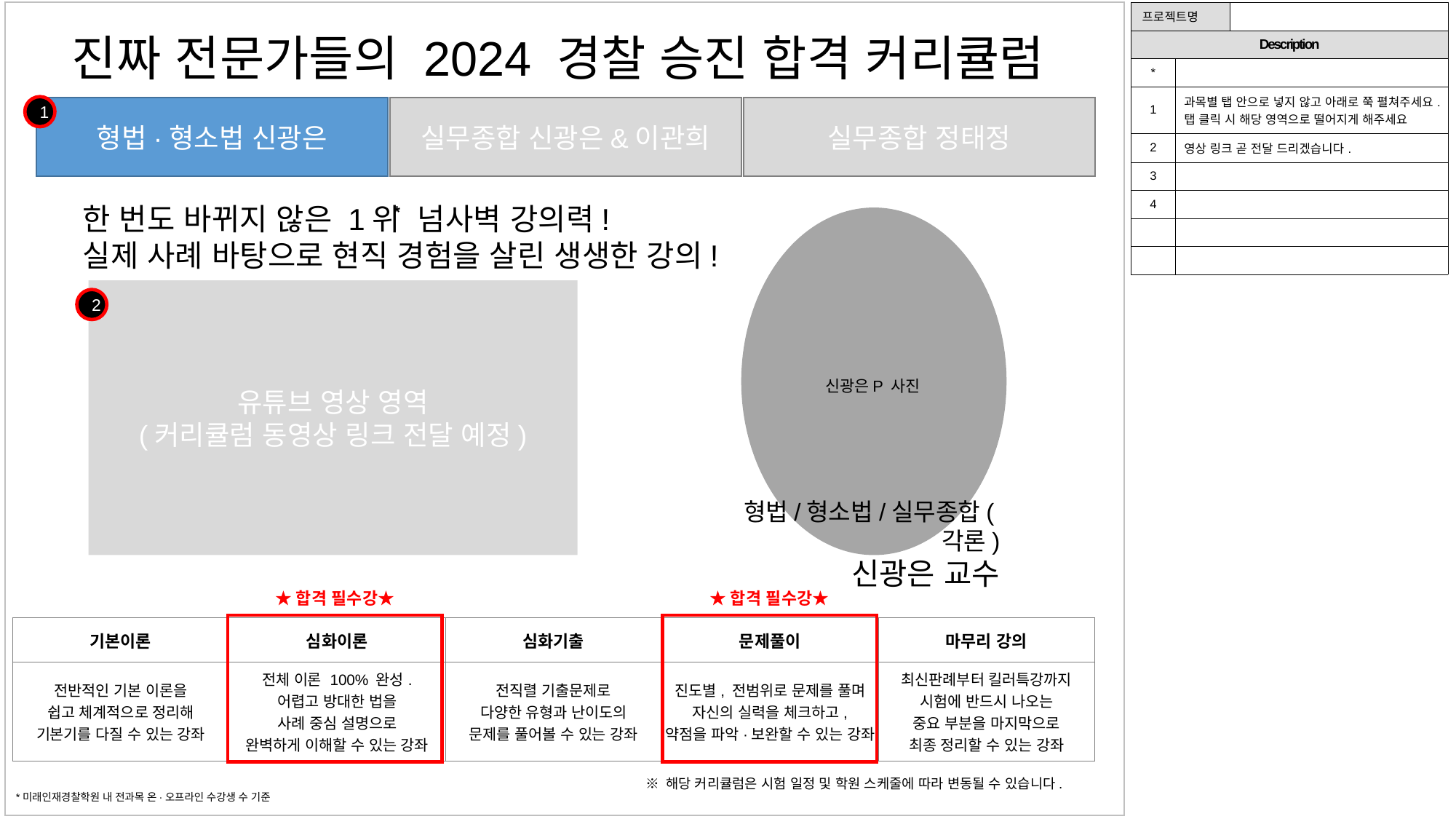

| 프로젝트명 |  |  |
| --- | --- | --- |
| Description |  |  |
| \* |  |  |
| 1 | 과목별 탭 안으로 넣지 않고 아래로 쭉 펼쳐주세요. 탭 클릭 시 해당 영역으로 떨어지게 해주세요 |  |
| 2 | 영상 링크 곧 전달 드리겠습니다. |  |
| 3 |  |  |
| 4 |  |  |
|  |  |  |
|  |  |  |
진짜 전문가들의 2024 경찰 승진 합격 커리큘럼
1
실무종합 신광은&이관희
실무종합 정태정
형법·형소법 신광은
한 번도 바뀌지 않은 1위  넘사벽 강의력!
실제 사례 바탕으로 현직 경험을 살린 생생한 강의!
*

유튜브 영상 영역
(커리큘럼 동영상 링크 전달 예정)
2
신광은P 사진
형법/형소법/실무종합(각론)
신광은 교수
★합격 필수강★
★합격 필수강★

| 기본이론 | 심화이론 | 심화기출 | 문제풀이 | 마무리 강의 |
| --- | --- | --- | --- | --- |
| 전반적인 기본 이론을 쉽고 체계적으로 정리해 기본기를 다질 수 있는 강좌 | 전체 이론 100% 완성. 어렵고 방대한 법을 사례 중심 설명으로 완벽하게 이해할 수 있는 강좌 | 전직렬 기출문제로 다양한 유형과 난이도의 문제를 풀어볼 수 있는 강좌 | 진도별, 전범위로 문제를 풀며 자신의 실력을 체크하고, 약점을 파악·보완할 수 있는 강좌 | 최신판례부터 킬러특강까지 시험에 반드시 나오는 중요 부분을 마지막으로 최종 정리할 수 있는 강좌 |
※ 해당 커리큘럼은 시험 일정 및 학원 스케줄에 따라 변동될 수 있습니다.
*미래인재경찰학원 내 전과목 온·오프라인 수강생 수 기준